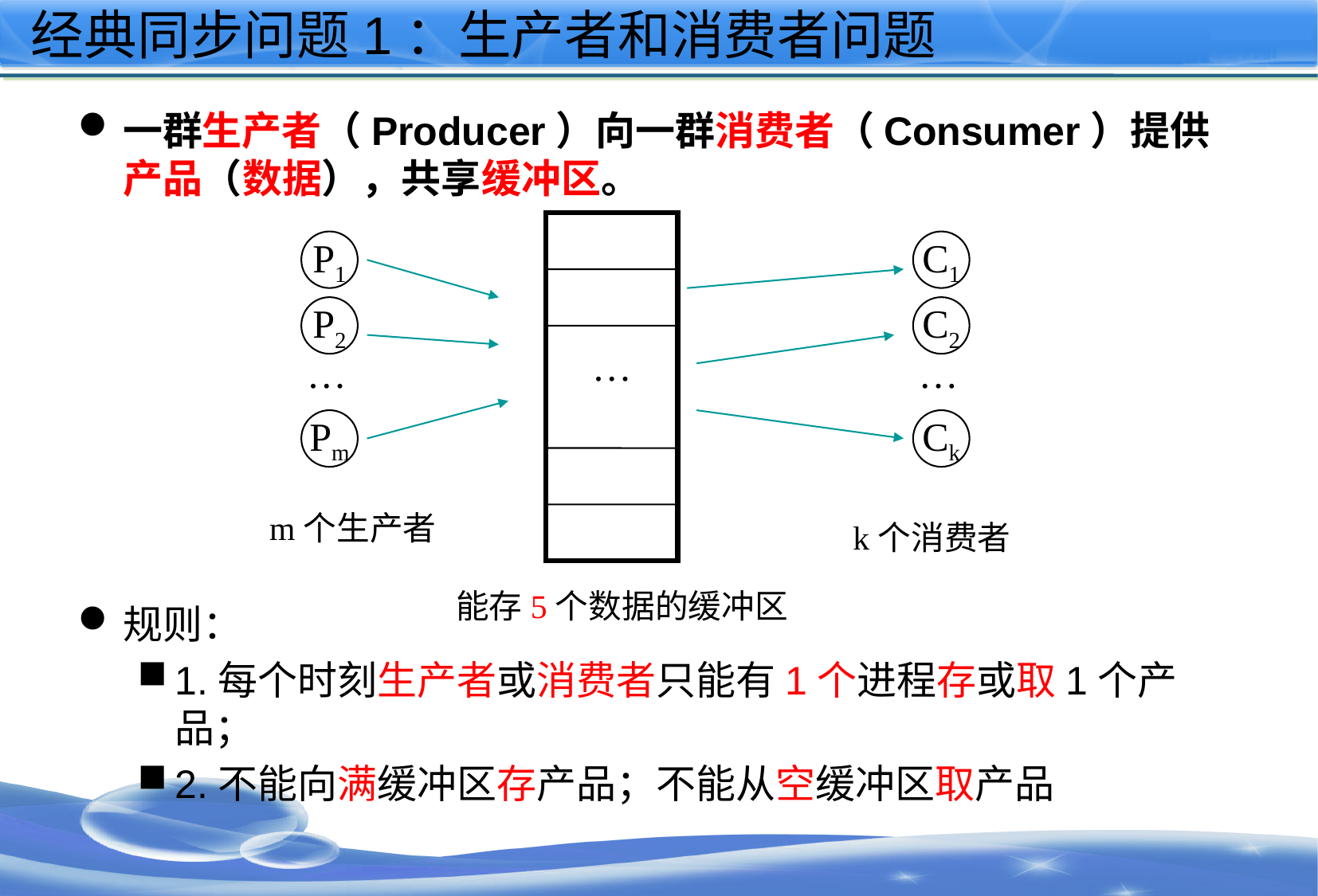

# 经典同步问题1：生产者和消费者问题
一群生产者（Producer）向一群消费者（Consumer）提供产品（数据），共享缓冲区。

规则：
1.每个时刻生产者或消费者只能有1个进程存或取1个产品；
2.不能向满缓冲区存产品；不能从空缓冲区取产品

…

P1
P2
…
Pm
C1

C2

…

Ck
m个生产者
k个消费者
能存5个数据的缓冲区